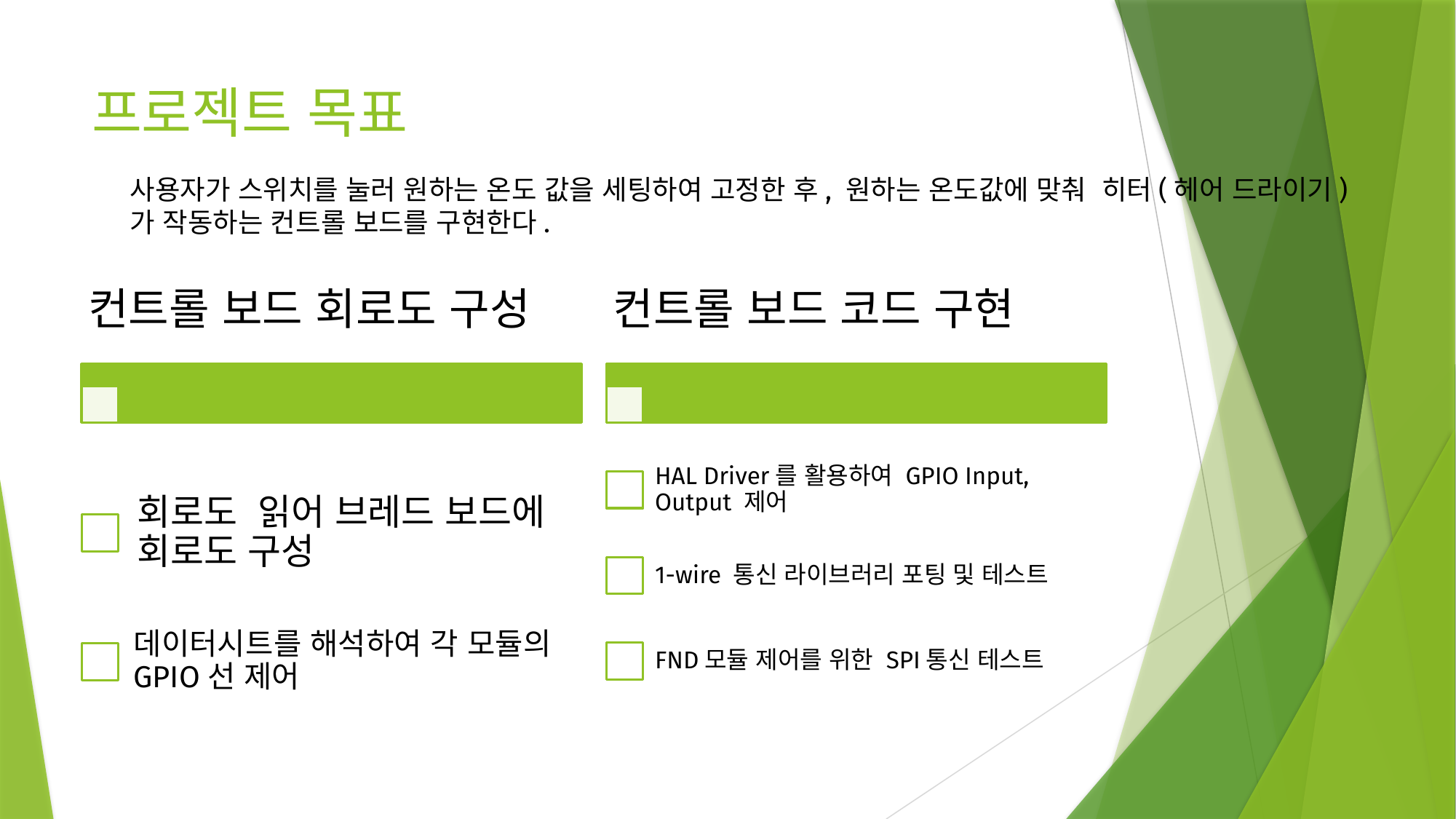

# 프로젝트 목표
사용자가 스위치를 눌러 원하는 온도 값을 세팅하여 고정한 후, 원하는 온도값에 맞춰  히터(헤어 드라이기)
가 작동하는 컨트롤 보드를 구현한다.
컨트롤 보드 회로도 구성
회로도  읽어 브레드 보드에 회로도 구성
데이터시트를 해석하여 각 모듈의 GPIO선 제어
컨트롤 보드 코드 구현
HAL Driver를 활용하여 GPIO Input, Output 제어
1-wire 통신 라이브러리 포팅 및 테스트
FND모듈 제어를 위한 SPI통신 테스트